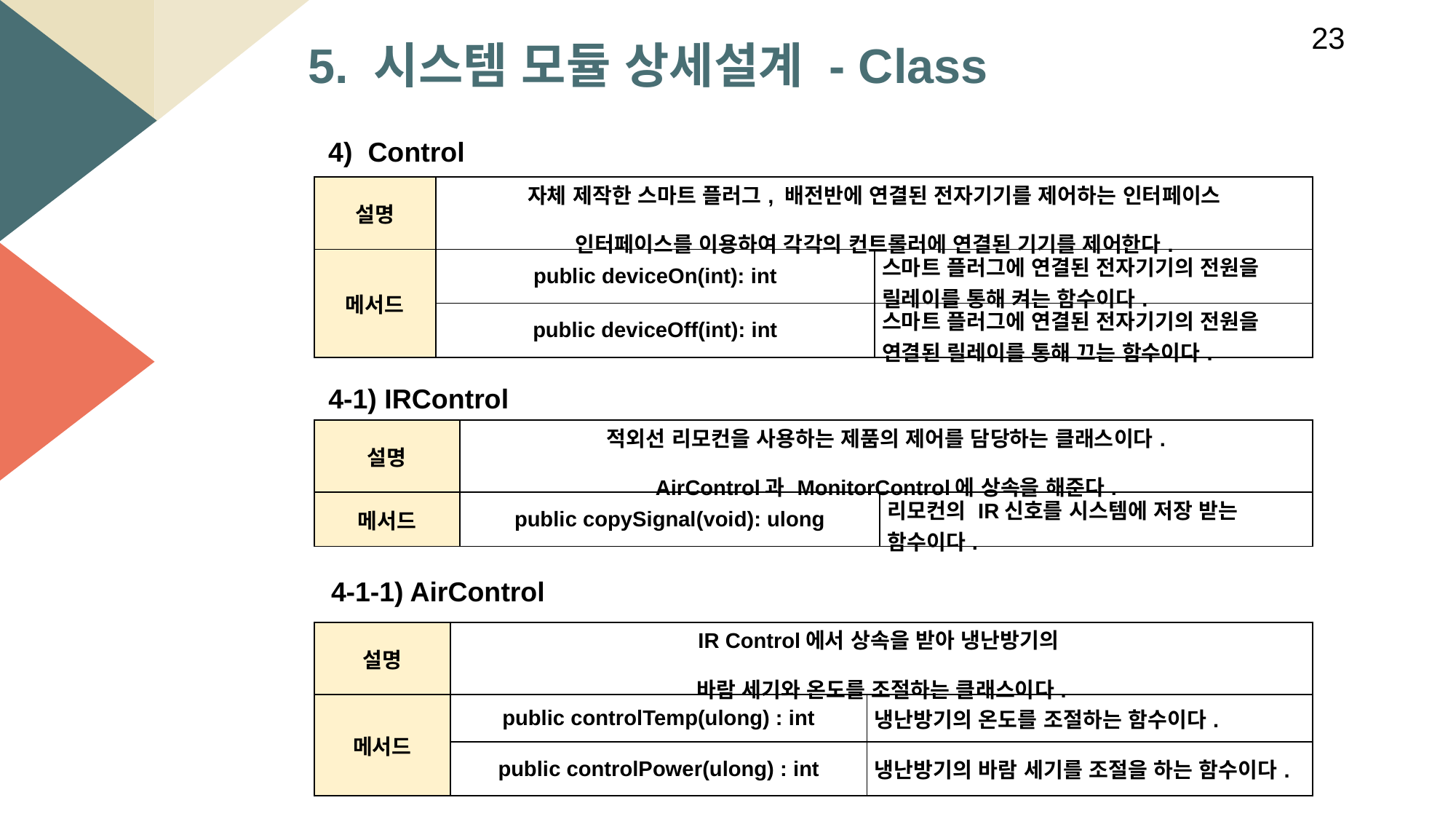

23
5. 시스템 모듈 상세설계 - Class
4)  Control
| 설명 | 자체 제작한 스마트 플러그, 배전반에 연결된 전자기기를 제어하는 인터페이스 인터페이스를 이용하여 각각의 컨트롤러에 연결된 기기를 제어한다. |  |
| --- | --- | --- |
| 메서드 | public deviceOn(int): int | 스마트 플러그에 연결된 전자기기의 전원을 릴레이를 통해 켜는 함수이다. |
|  | public deviceOff(int): int | 스마트 플러그에 연결된 전자기기의 전원을 연결된 릴레이를 통해 끄는 함수이다. |

4-1) IRControl
| 설명 | 적외선 리모컨을 사용하는 제품의 제어를 담당하는 클래스이다. AirControl과 MonitorControl에 상속을 해준다. |  |
| --- | --- | --- |
| 메서드 | public copySignal(void): ulong | 리모컨의 IR신호를 시스템에 저장 받는 함수이다. |
4-1-1) AirControl
| 설명 | IR Control에서 상속을 받아 냉난방기의 바람 세기와 온도를 조절하는 클래스이다. |  |
| --- | --- | --- |
| 메서드 | public controlTemp(ulong) : int | 냉난방기의 온도를 조절하는 함수이다. |
|  | public controlPower(ulong) : int | 냉난방기의 바람 세기를 조절을 하는 함수이다. |